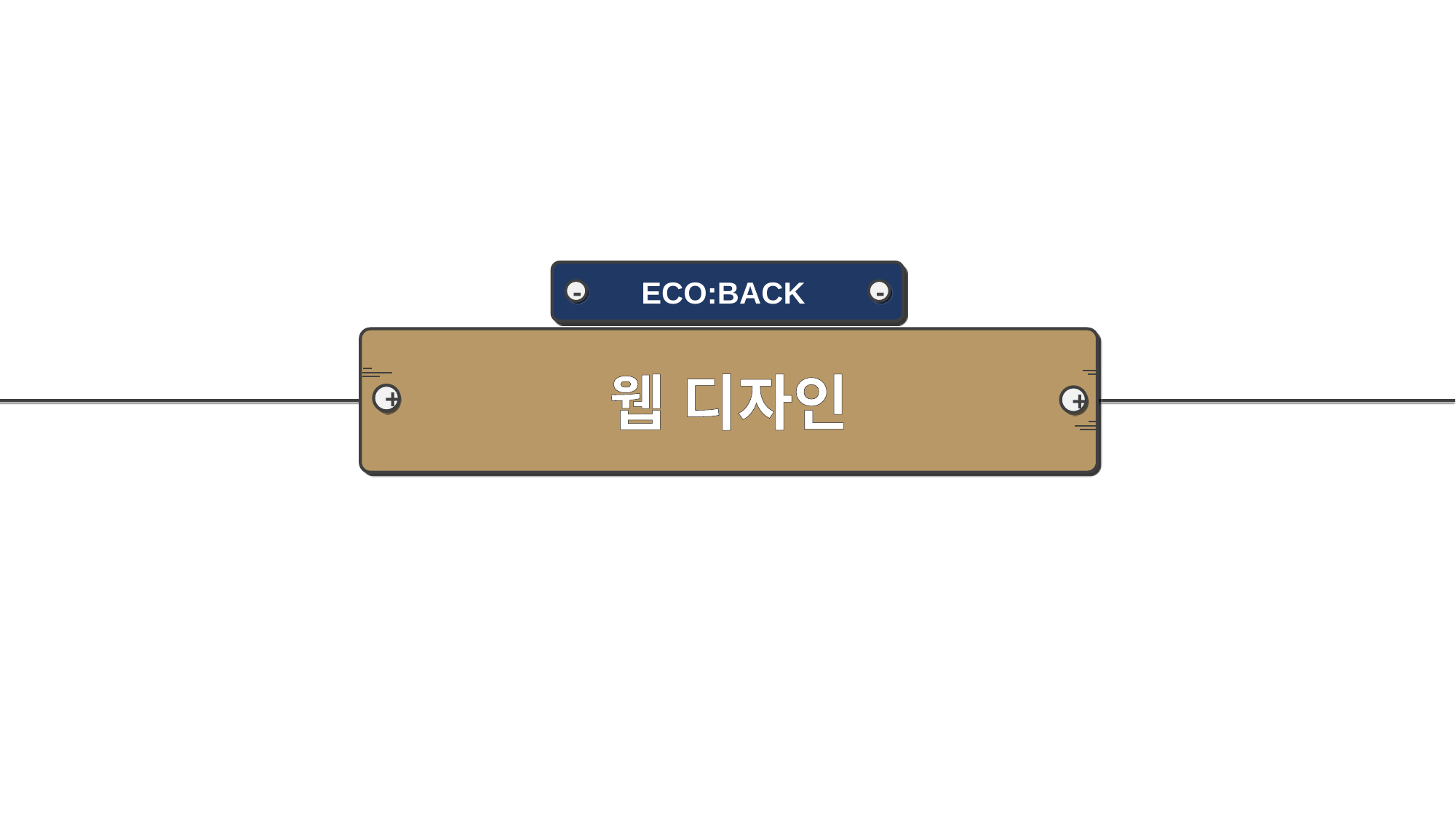

ECO:BACK
-
-
웹 디자인
+
+